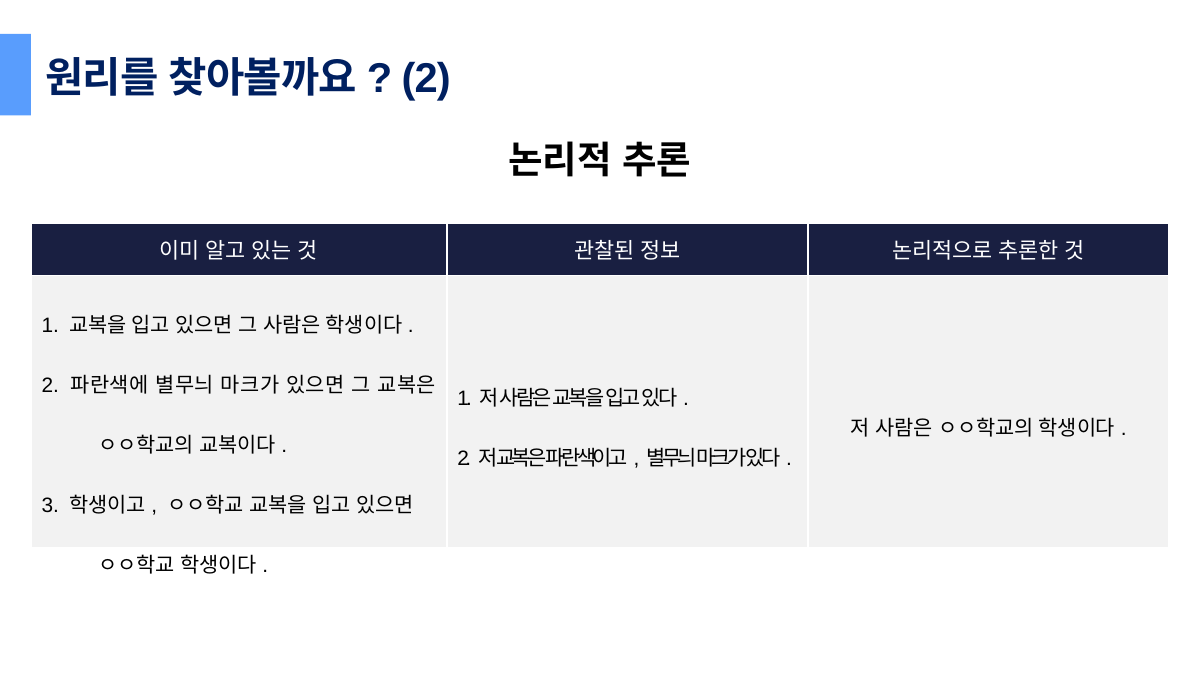

원리를 찾아볼까요? (2)
논리적 추론
| 이미 알고 있는 것 | 관찰된 정보 | 논리적으로 추론한 것 |
| --- | --- | --- |
| 1. 교복을 입고 있으면 그 사람은 학생이다. 2. 파란색에 별무늬 마크가 있으면 그 교복은 ㅇㅇ학교의 교복이다. 3. 학생이고, ㅇㅇ학교 교복을 입고 있으면 ㅇㅇ학교 학생이다. | 1. 저 사람은 교복을 입고 있다. 2. 저 교복은 파란색이고, 별무늬 마크가 있다. | 저 사람은 ㅇㅇ학교의 학생이다. |